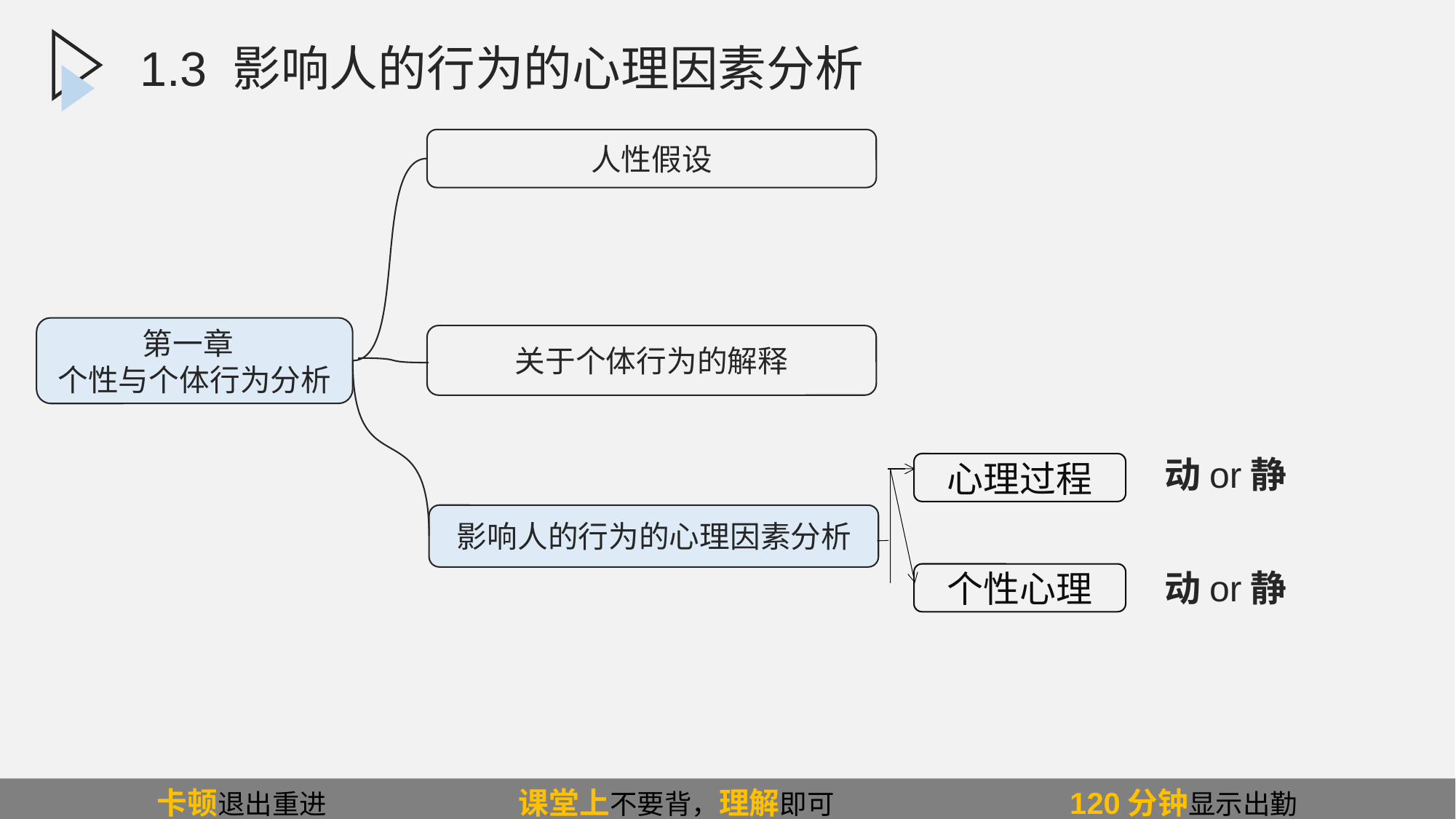

1.3.0影响人的行为的心理因素分析
1.3 影响人的行为的心理因素分析
人性假设
第一章
个性与个体行为分析
关于个体行为的解释
 影响人的行为的心理因素分析
动or静
心理过程

个性心理
动or静